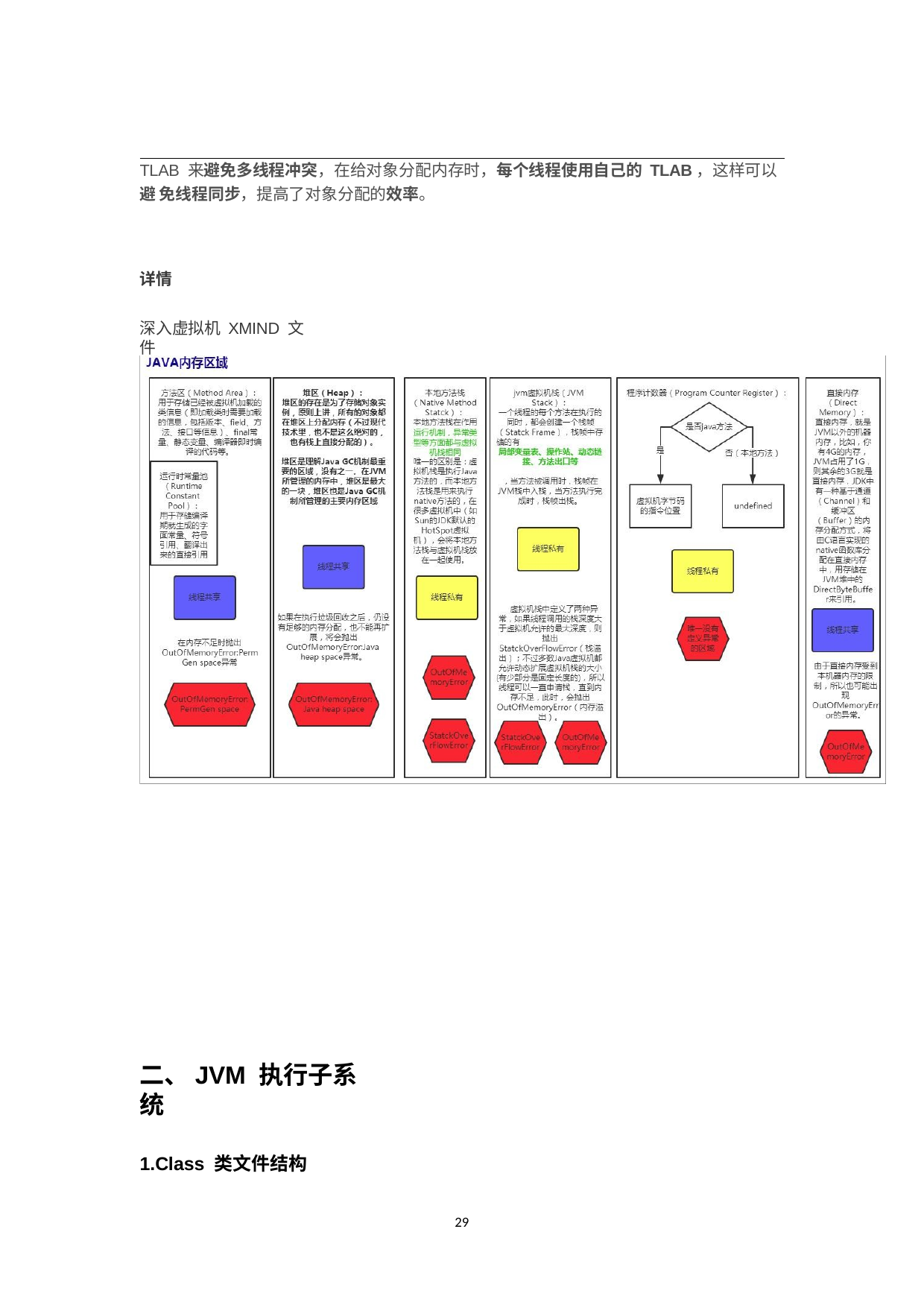

TLAB 来避免多线程冲突，在给对象分配内存时，每个线程使用自己的 TLAB，这样可以避 免线程同步，提高了对象分配的效率。

详情

深入虚拟机 XMIND 文件

二、JVM 执行子系统

1.Class 类文件结构
29